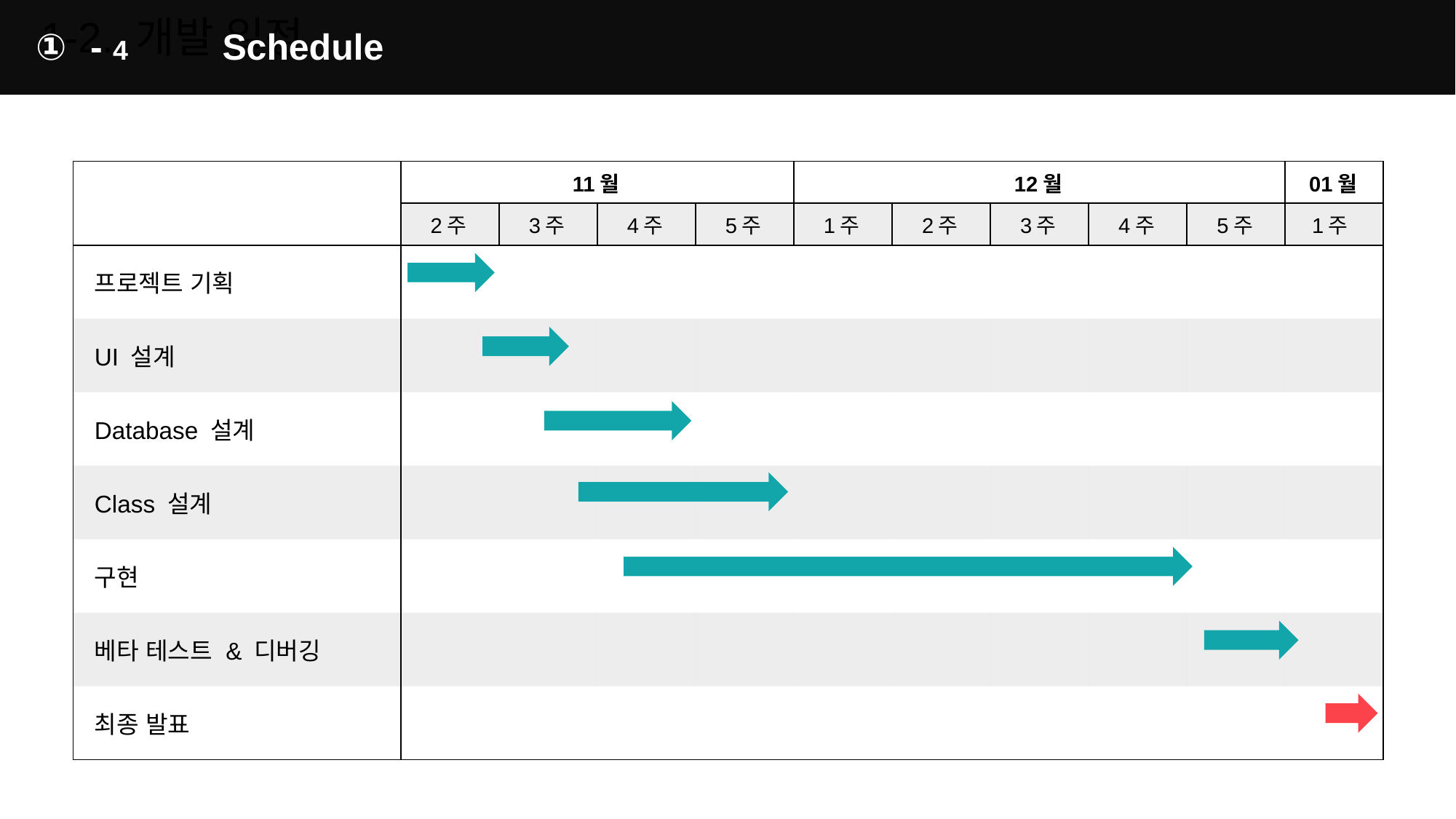

1-2. 개발 일정
- 4	   Schedule
|  | 11월 |  |  |  | 12월 |  |  |  |  | 01월 |
| --- | --- | --- | --- | --- | --- | --- | --- | --- | --- | --- |
|  | 2주 | 3주 | 4주 | 5주 | 1주 | 2주 | 3주 | 4주 | 5주 | 1주 |
| 프로젝트 기획 |  |  |  |  |  |  |  |  |  |  |
| UI 설계 |  |  |  |  |  |  |  |  |  |  |
| Database 설계 |  |  |  |  |  |  |  |  |  |  |
| Class 설계 |  |  |  |  |  |  |  |  |  |  |
| 구현 |  |  |  |  |  |  |  |  |  |  |
| 베타 테스트 & 디버깅 |  |  |  |  |  |  |  |  |  |  |
| 최종 발표 |  |  |  |  |  |  |  |  |  |  |